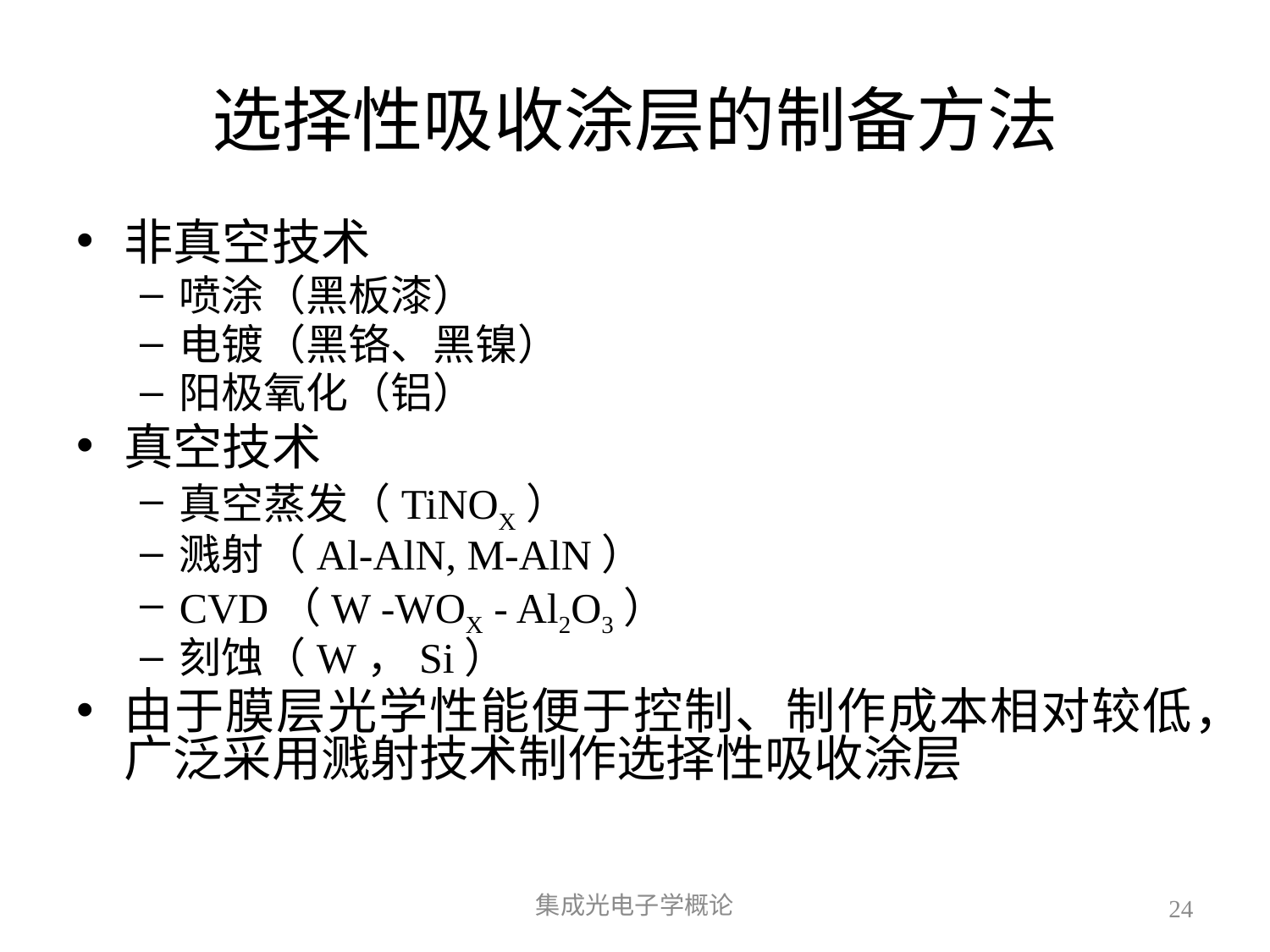

# 选择性吸收涂层的制备方法
非真空技术
喷涂（黑板漆）
电镀（黑铬、黑镍）
阳极氧化（铝）
真空技术
真空蒸发（TiNOX）
溅射（Al-AlN, M-AlN）
CVD（W -WOX - Al2O3）
刻蚀（W，Si）
由于膜层光学性能便于控制、制作成本相对较低，广泛采用溅射技术制作选择性吸收涂层
集成光电子学概论
24